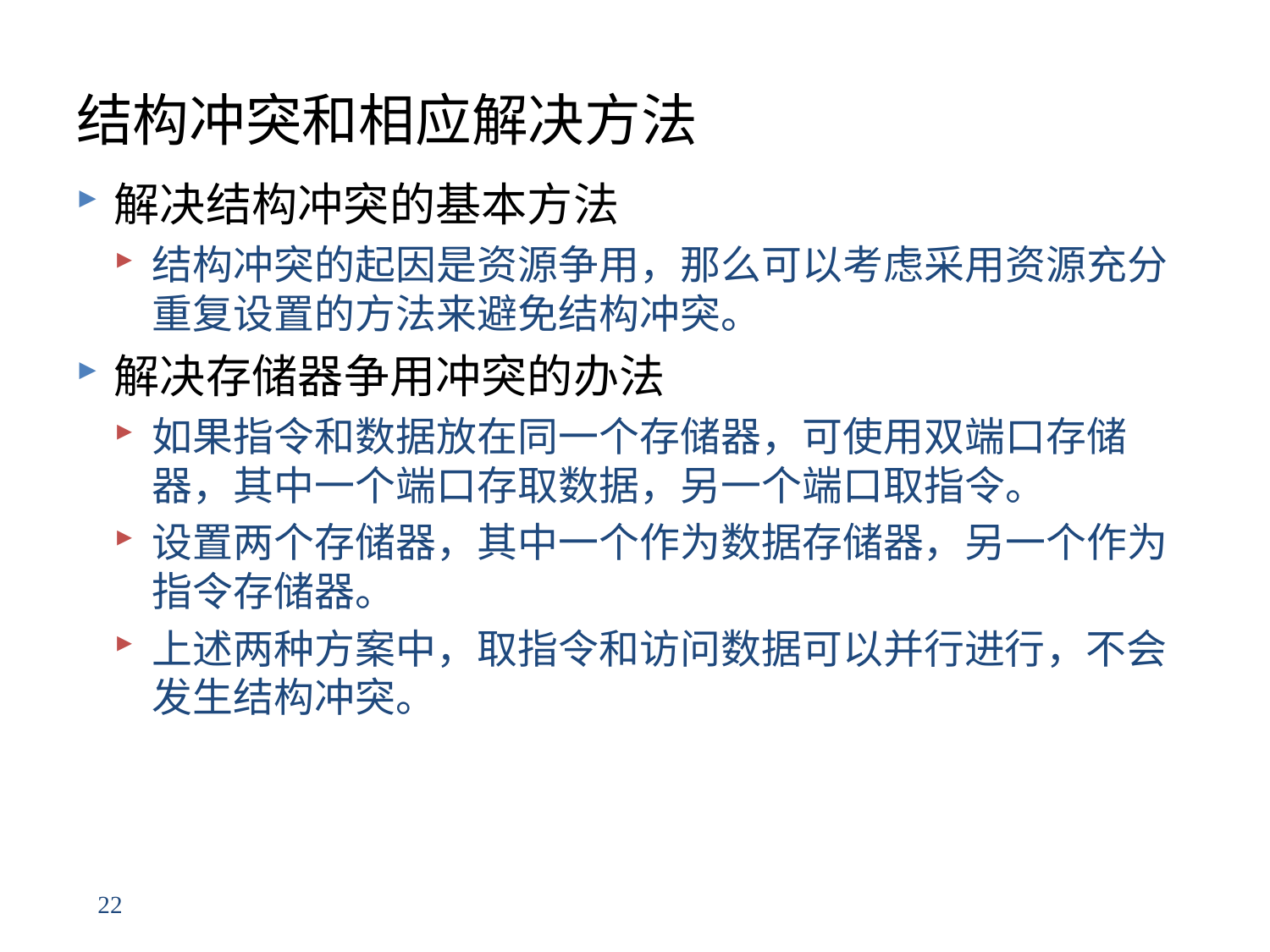

# 结构冲突和相应解决方法
解决结构冲突的基本方法
结构冲突的起因是资源争用，那么可以考虑采用资源充分重复设置的方法来避免结构冲突。
解决存储器争用冲突的办法
如果指令和数据放在同一个存储器，可使用双端口存储器，其中一个端口存取数据，另一个端口取指令。
设置两个存储器，其中一个作为数据存储器，另一个作为指令存储器。
上述两种方案中，取指令和访问数据可以并行进行，不会发生结构冲突。

22